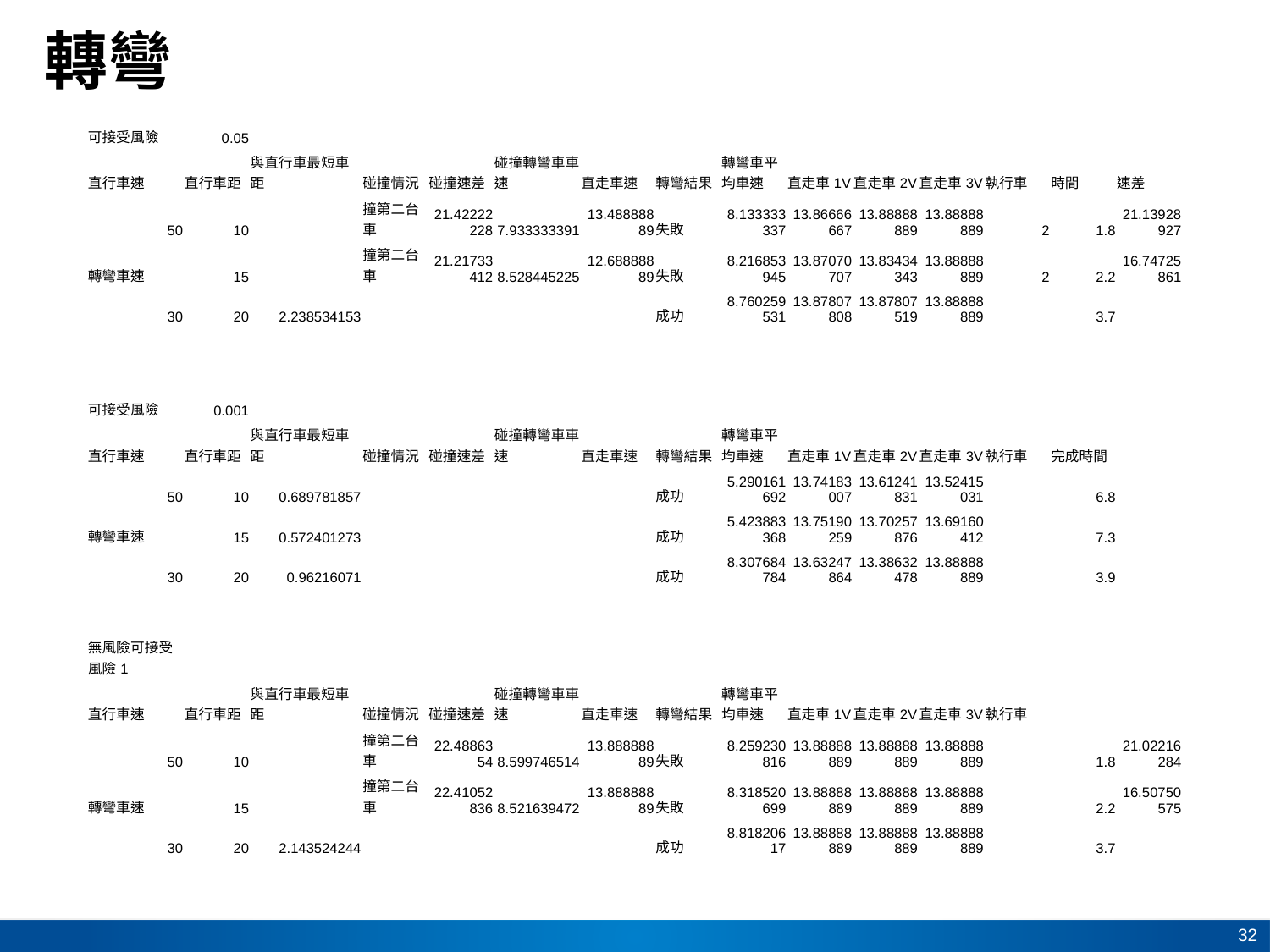

# 轉彎
| 可接受風險 | 0.05 |  |  |  |  |  |  |  |  |  |  |  |  |  |
| --- | --- | --- | --- | --- | --- | --- | --- | --- | --- | --- | --- | --- | --- | --- |
| 直行車速 | 直行車距 | 與直行車最短車距 | 碰撞情況 | 碰撞速差 | 碰撞轉彎車車速 | 直走車速 | 轉彎結果 | 轉彎車平均車速 | 直走車1V | 直走車2V | 直走車3V | 執行車 | 時間 | 速差 |
| 50 | 10 |  | 撞第二台車 | 21.42222228 | 7.933333391 | 13.48888889 | 失敗 | 8.133333337 | 13.86666667 | 13.88888889 | 13.88888889 | 2 | 1.8 | 21.13928927 |
| 轉彎車速 | 15 |  | 撞第二台車 | 21.21733412 | 8.528445225 | 12.68888889 | 失敗 | 8.216853945 | 13.87070707 | 13.83434343 | 13.88888889 | 2 | 2.2 | 16.74725861 |
| 30 | 20 | 2.238534153 |  |  |  |  | 成功 | 8.760259531 | 13.87807808 | 13.87807519 | 13.88888889 |  | 3.7 |  |
|  |  |  |  |  |  |  |  |  |  |  |  |  |  |  |
|  |  |  |  |  |  |  |  |  |  |  |  |  |  |  |
|  |  |  |  |  |  |  |  |  |  |  |  |  |  |  |
| 可接受風險 | 0.001 |  |  |  |  |  |  |  |  |  |  |  |  |  |
| 直行車速 | 直行車距 | 與直行車最短車距 | 碰撞情況 | 碰撞速差 | 碰撞轉彎車車速 | 直走車速 | 轉彎結果 | 轉彎車平均車速 | 直走車1V | 直走車2V | 直走車3V | 執行車 | 完成時間 |  |
| 50 | 10 | 0.689781857 |  |  |  |  | 成功 | 5.290161692 | 13.74183007 | 13.61241831 | 13.52415031 |  | 6.8 |  |
| 轉彎車速 | 15 | 0.572401273 |  |  |  |  | 成功 | 5.423883368 | 13.75190259 | 13.70257876 | 13.69160412 |  | 7.3 |  |
| 30 | 20 | 0.96216071 |  |  |  |  | 成功 | 8.307684784 | 13.63247864 | 13.38632478 | 13.88888889 |  | 3.9 |  |
|  |  |  |  |  |  |  |  |  |  |  |  |  |  |  |
|  |  |  |  |  |  |  |  |  |  |  |  |  |  |  |
| 無風險可接受風險1 |  |  |  |  |  |  |  |  |  |  |  |  |  |  |
| 直行車速 | 直行車距 | 與直行車最短車距 | 碰撞情況 | 碰撞速差 | 碰撞轉彎車車速 | 直走車速 | 轉彎結果 | 轉彎車平均車速 | 直走車1V | 直走車2V | 直走車3V | 執行車 |  |  |
| 50 | 10 |  | 撞第二台車 | 22.4886354 | 8.599746514 | 13.88888889 | 失敗 | 8.259230816 | 13.88888889 | 13.88888889 | 13.88888889 |  | 1.8 | 21.02216284 |
| 轉彎車速 | 15 |  | 撞第二台車 | 22.41052836 | 8.521639472 | 13.88888889 | 失敗 | 8.318520699 | 13.88888889 | 13.88888889 | 13.88888889 |  | 2.2 | 16.50750575 |
| 30 | 20 | 2.143524244 |  |  |  |  | 成功 | 8.81820617 | 13.88888889 | 13.88888889 | 13.88888889 |  | 3.7 |  |
32